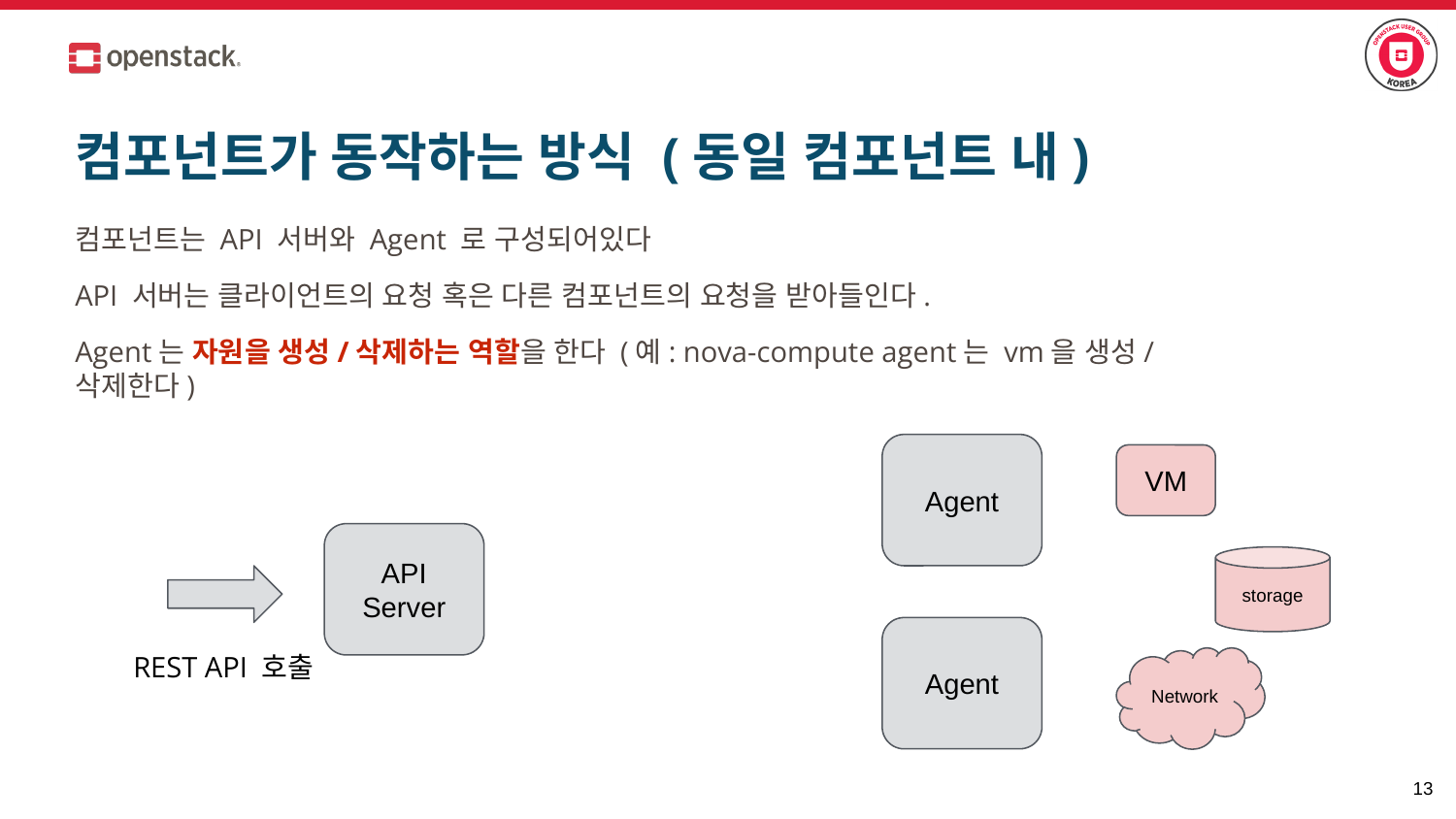

# 컴포넌트가 동작하는 방식 (동일 컴포넌트 내)
컴포넌트는 API 서버와 Agent 로 구성되어있다
API 서버는 클라이언트의 요청 혹은 다른 컴포넌트의 요청을 받아들인다.
Agent는 자원을 생성/삭제하는 역할을 한다 (예: nova-compute agent는 vm을 생성/삭제한다)
Agent
VM
API
Server
storage

Agent
REST API 호출
Network
13